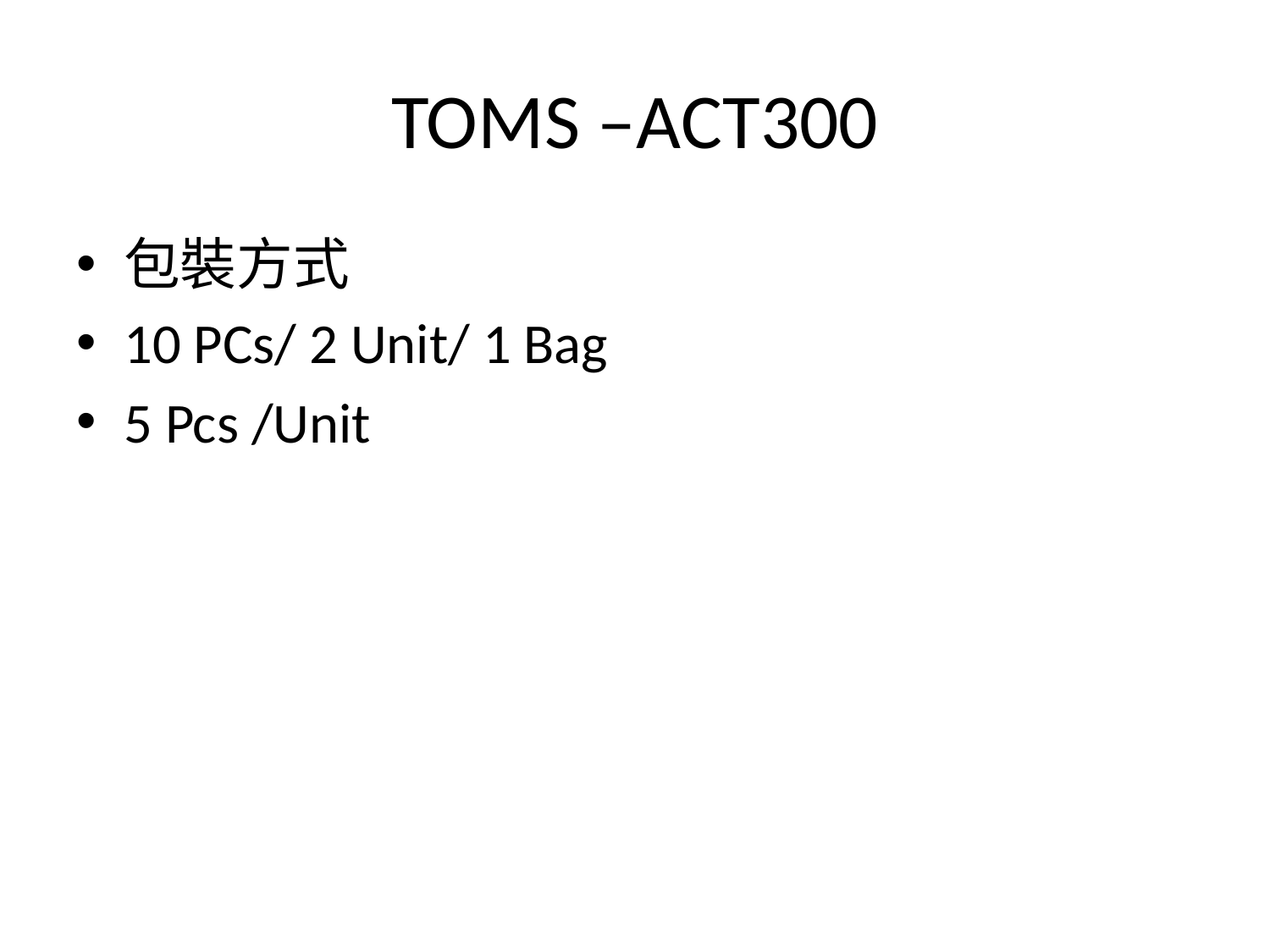

# TOMS –ACT300
包裝方式
10 PCs/ 2 Unit/ 1 Bag
5 Pcs /Unit